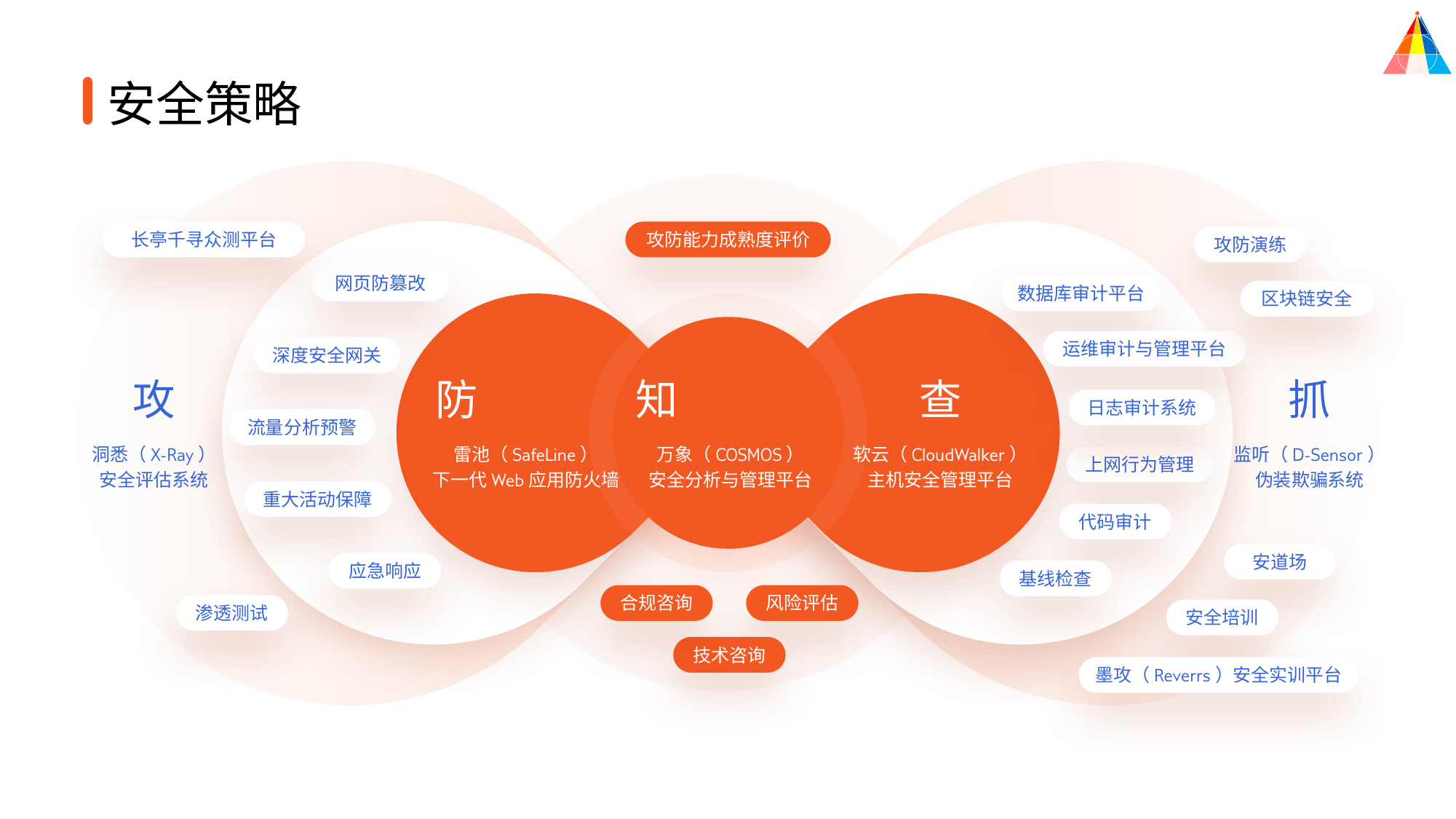

安全策略

长亭千寻众测平台

攻防能力成熟度评价

攻防演练

网页防篡改

数据库审计平台

区块链安全

运维审计与管理平台

深度安全网关
攻
防
知
查
抓

日志审计系统

流量分析预警
洞悉（X-Ray）
安全评估系统
雷池（SafeLine）
下一代Web应用防火墙
万象（COSMOS）
安全分析与管理平台
软云（CloudWalker）
主机安全管理平台
监听（D-Sensor）
伪装欺骗系统

上网行为管理

重大活动保障

代码审计

安道场

应急响应

基线检查

合规咨询

风险评估

渗透测试

安全培训

技术咨询

墨攻（Reverrs）安全实训平台